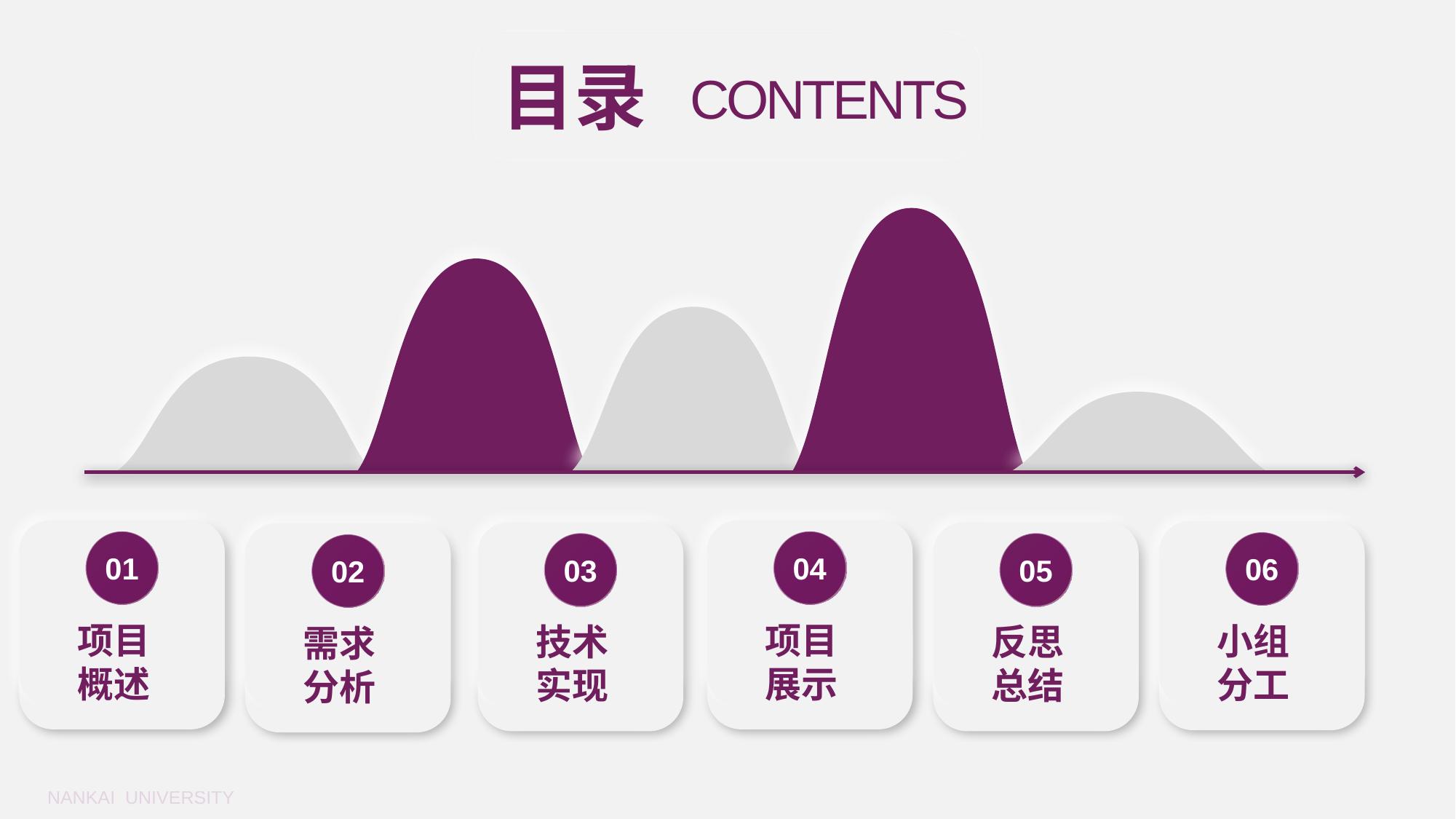

目录
CONTENTS

04

项目
展示

01

项目
概述

06

小组分工

03

技术实现

05

反思总结

02

需求分析